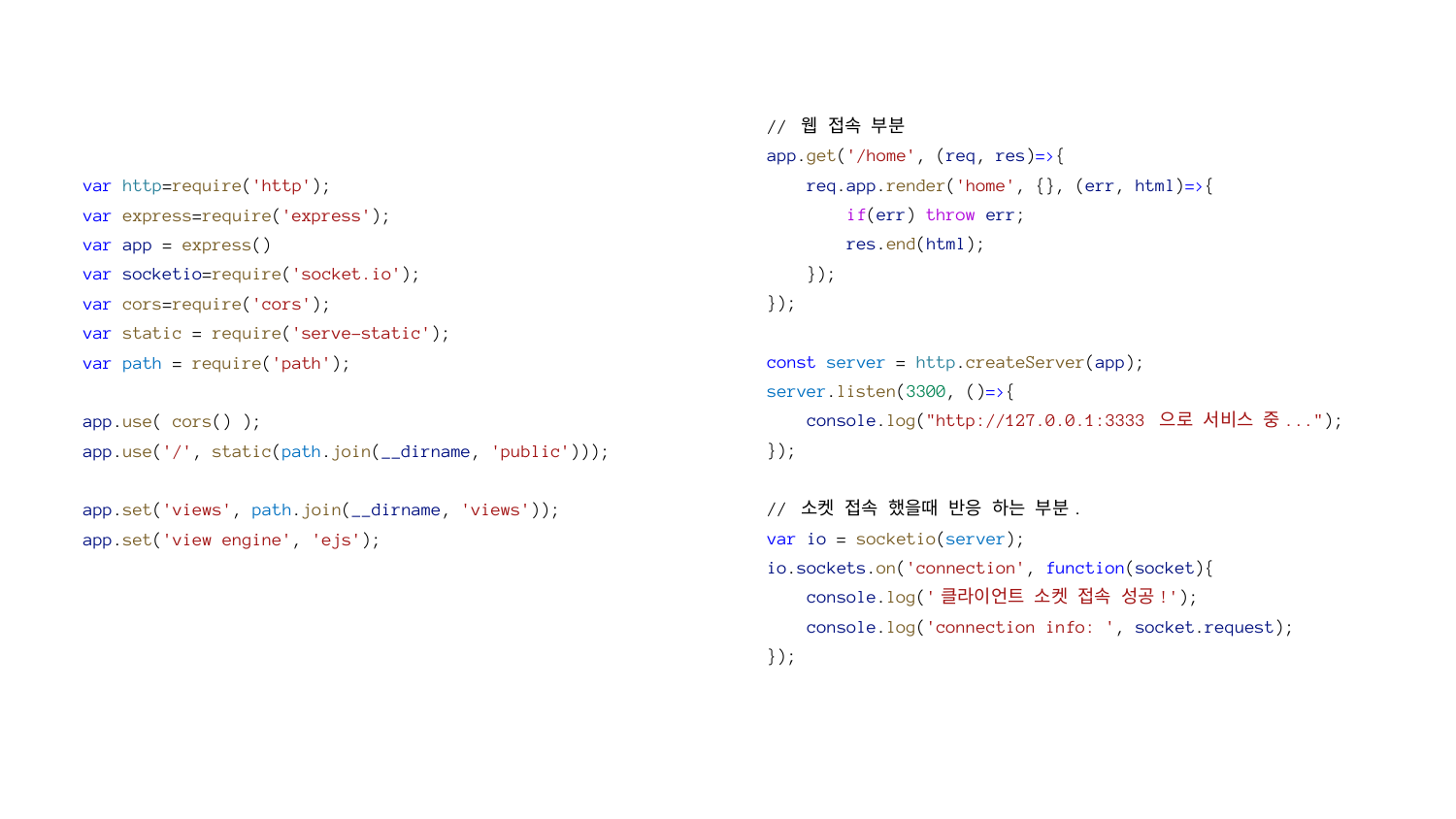

// 웹 접속 부분
app.get('/home', (req, res)=>{
    req.app.render('home', {}, (err, html)=>{
        if(err) throw err;
        res.end(html);
    });
});

const server = http.createServer(app);
server.listen(3300, ()=>{
    console.log("http://127.0.0.1:3333 으로 서비스 중...");
});

// 소켓 접속 했을때 반응 하는 부분.
var io = socketio(server);
io.sockets.on('connection', function(socket){
    console.log('클라이언트 소켓 접속 성공!');
    console.log('connection info: ', socket.request);
});
var http=require('http');
var express=require('express');
var app = express()
var socketio=require('socket.io');
var cors=require('cors');
var static = require('serve-static');
var path = require('path');

app.use( cors() );
app.use('/', static(path.join(__dirname, 'public')));

app.set('views', path.join(__dirname, 'views'));
app.set('view engine', 'ejs');